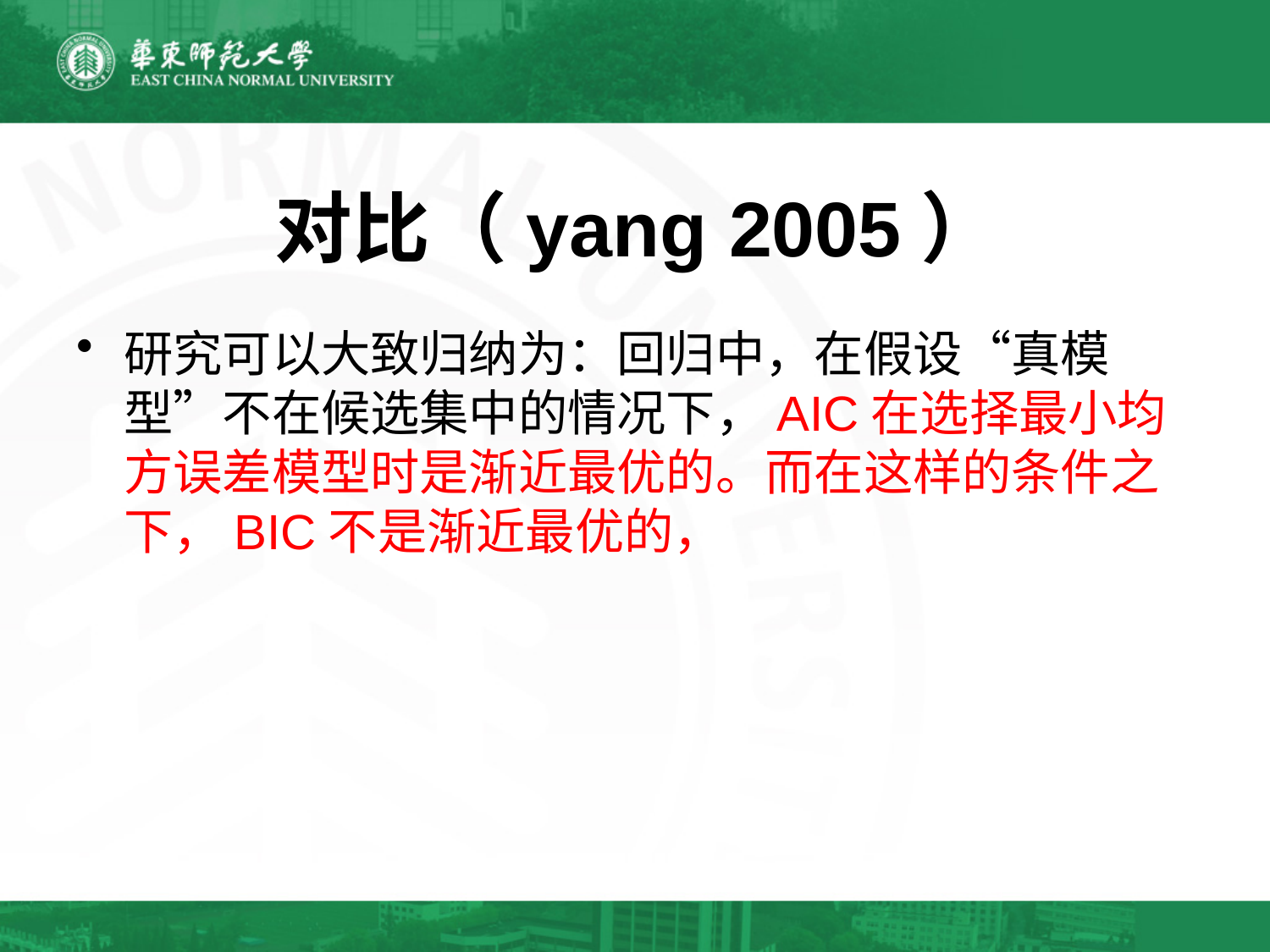

# 对比（yang 2005）
研究可以大致归纳为：回归中，在假设“真模型”不在候选集中的情况下，AIC在选择最小均方误差模型时是渐近最优的。而在这样的条件之下，BIC不是渐近最优的，